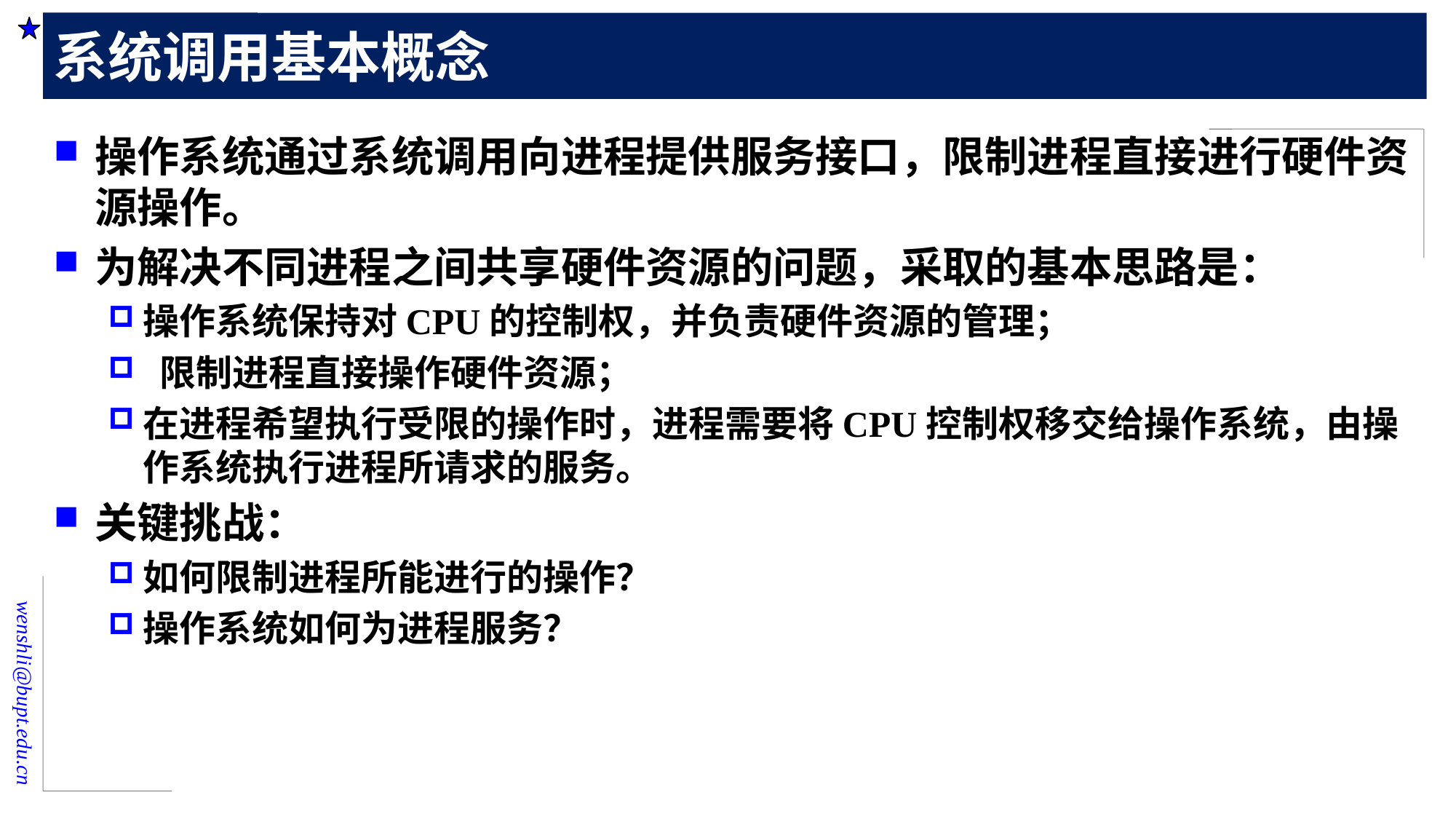

# 系统调用基本概念
操作系统通过系统调用向进程提供服务接口，限制进程直接进行硬件资源操作。
为解决不同进程之间共享硬件资源的问题，采取的基本思路是：
操作系统保持对CPU的控制权，并负责硬件资源的管理；
 限制进程直接操作硬件资源；
在进程希望执行受限的操作时，进程需要将CPU控制权移交给操作系统，由操作系统执行进程所请求的服务。
关键挑战：
如何限制进程所能进行的操作？
操作系统如何为进程服务？
89